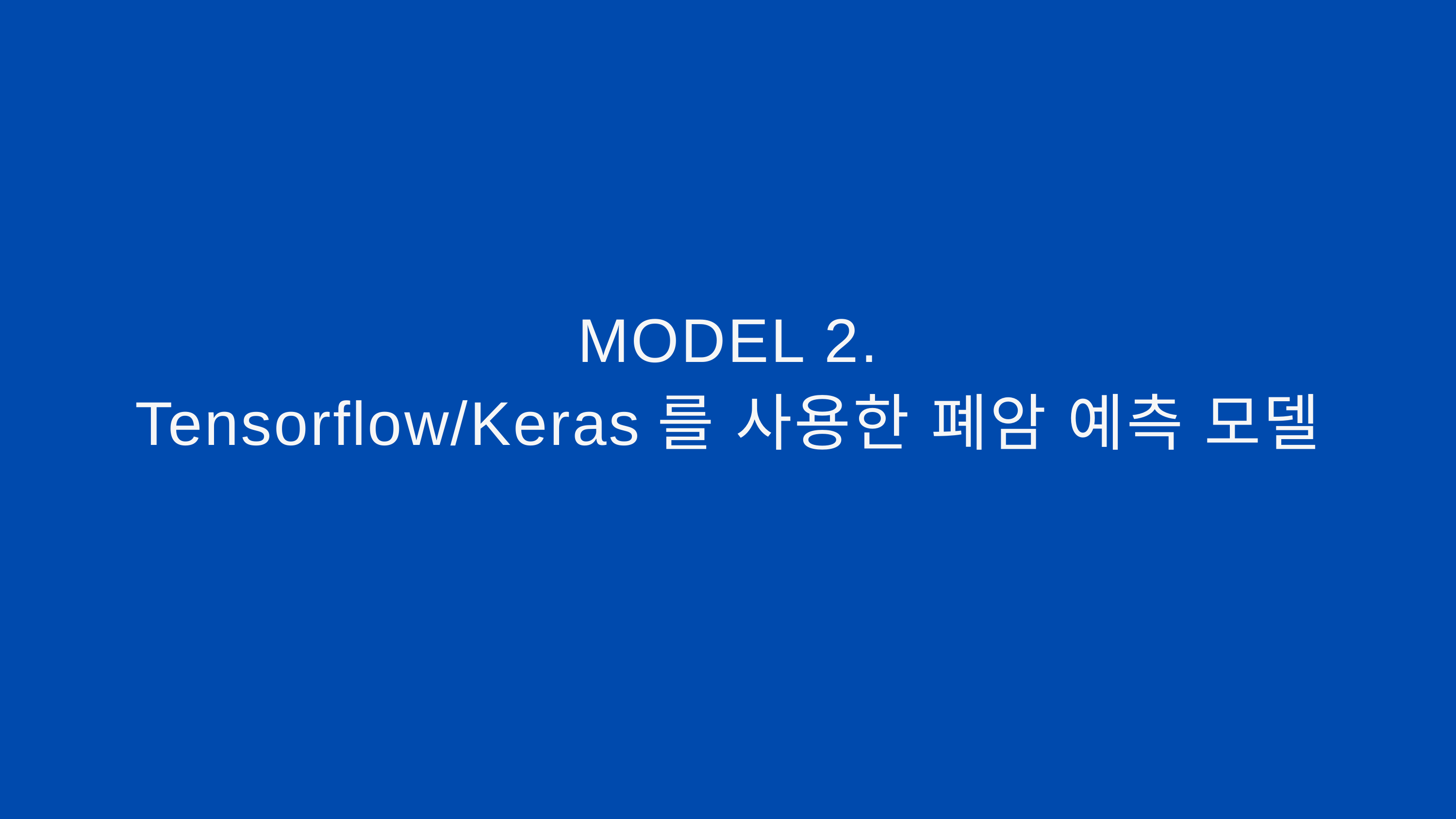

MODEL 2.
Tensorflow/Keras를 사용한 폐암 예측 모델